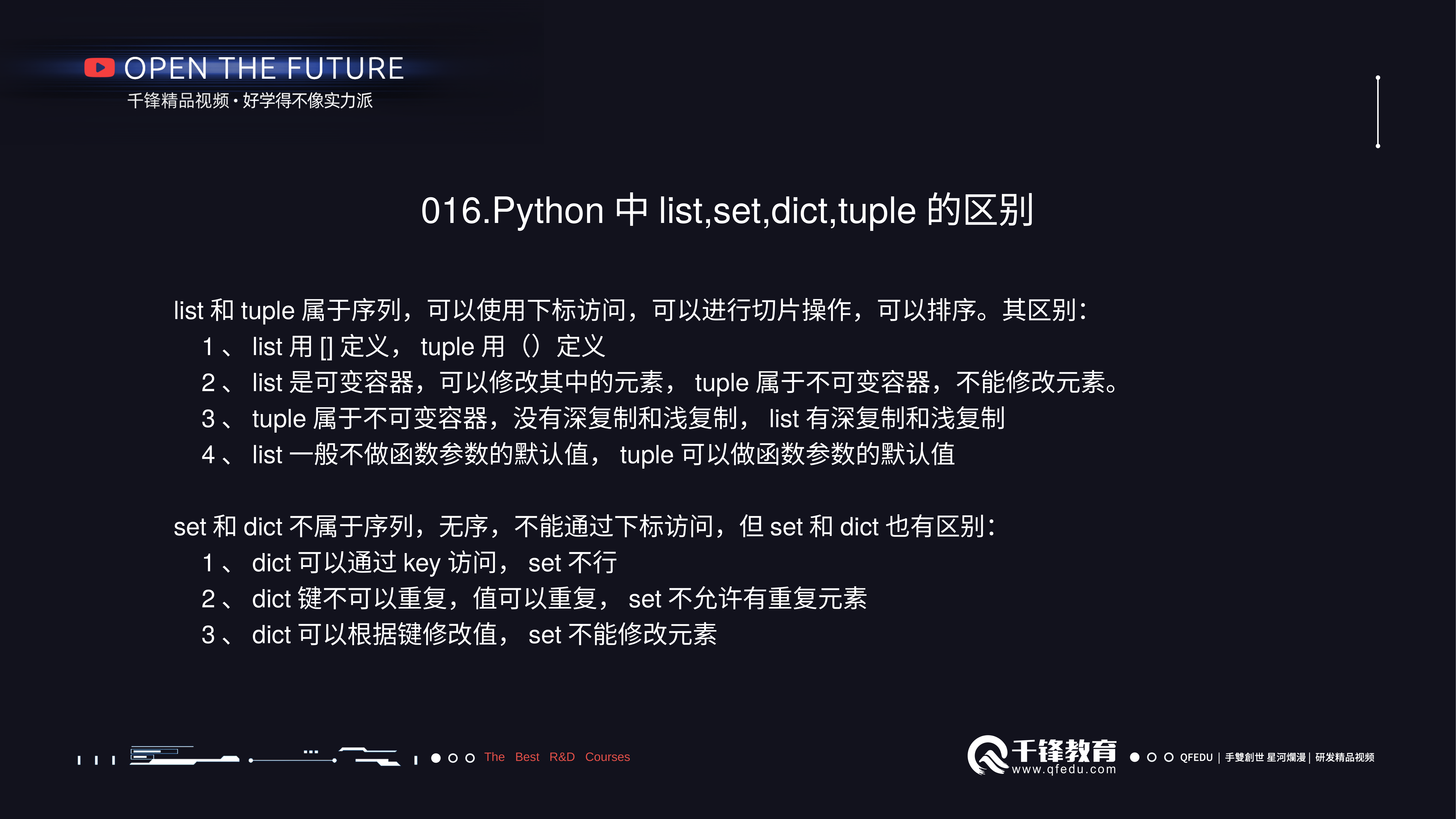

016.Python中list,set,dict,tuple的区别
list和tuple属于序列，可以使用下标访问，可以进行切片操作，可以排序。其区别：
    1、list用[]定义，tuple用（）定义
    2、list是可变容器，可以修改其中的元素，tuple属于不可变容器，不能修改元素。
    3、tuple属于不可变容器，没有深复制和浅复制，list有深复制和浅复制
    4、list一般不做函数参数的默认值，tuple可以做函数参数的默认值

set和dict不属于序列，无序，不能通过下标访问，但set和dict也有区别：
    1、dict可以通过key访问，set不行
    2、dict键不可以重复，值可以重复，set不允许有重复元素
    3、dict可以根据键修改值，set不能修改元素